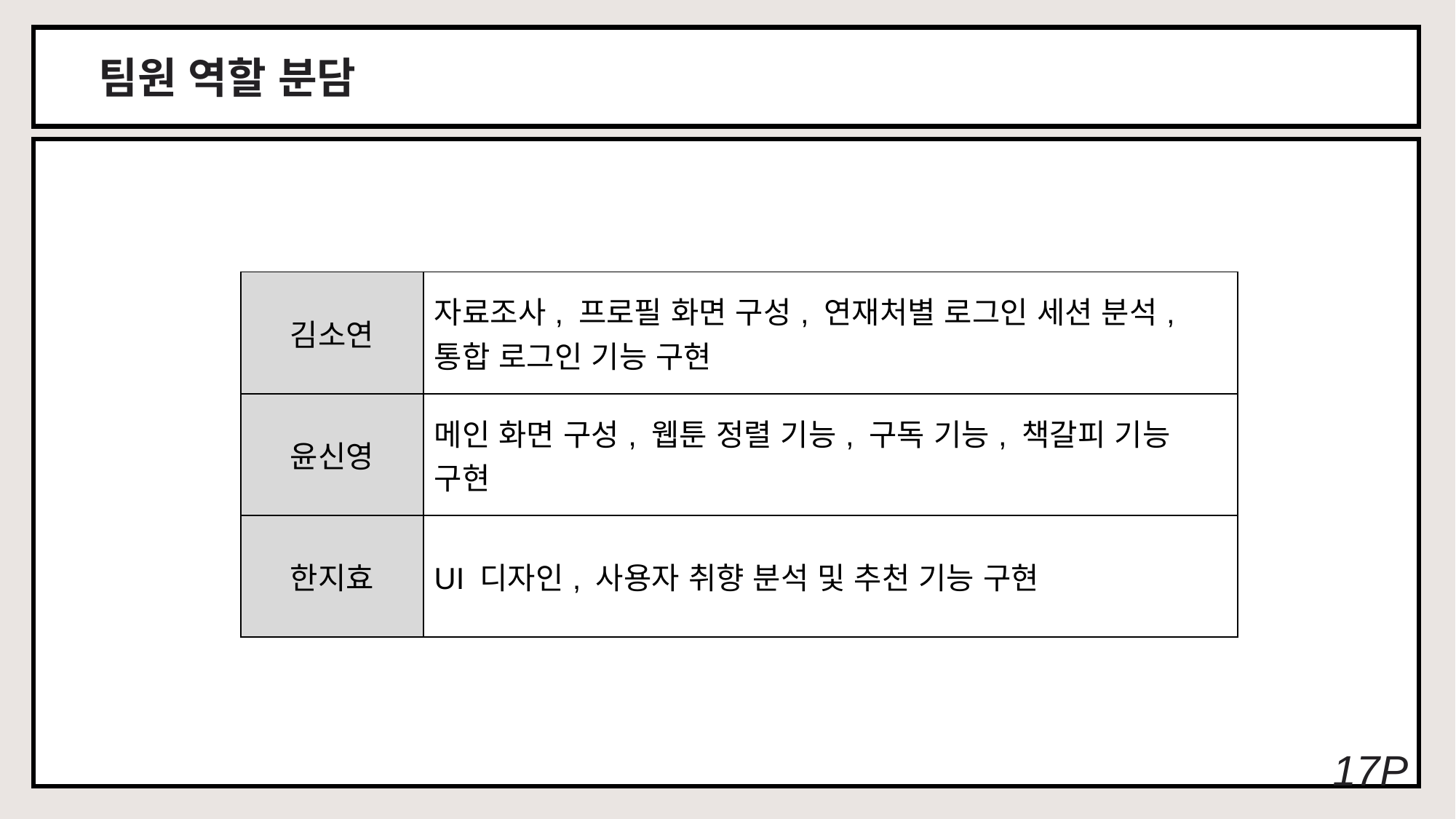

팀원 역할 분담

| 김소연 | 자료조사, 프로필 화면 구성, 연재처별 로그인 세션 분석, 통합 로그인 기능 구현 |
| --- | --- |
| 윤신영 | 메인 화면 구성, 웹툰 정렬 기능, 구독 기능, 책갈피 기능 구현 |
| 한지효 | UI 디자인, 사용자 취향 분석 및 추천 기능 구현 |
17P